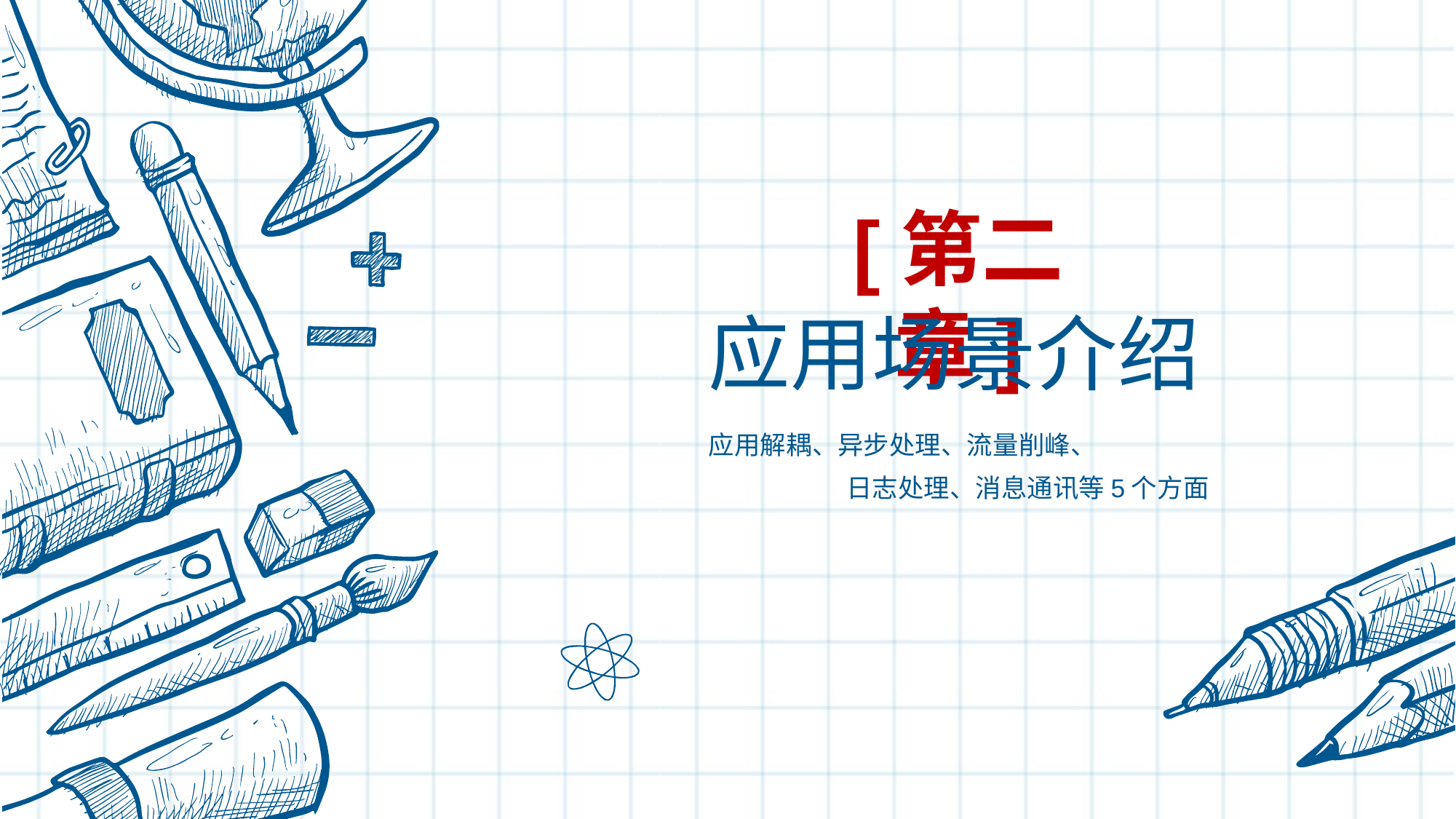

[第二章]

应用场景介绍

应用解耦、异步处理、流量削峰、
日志处理、消息通讯等5个方面